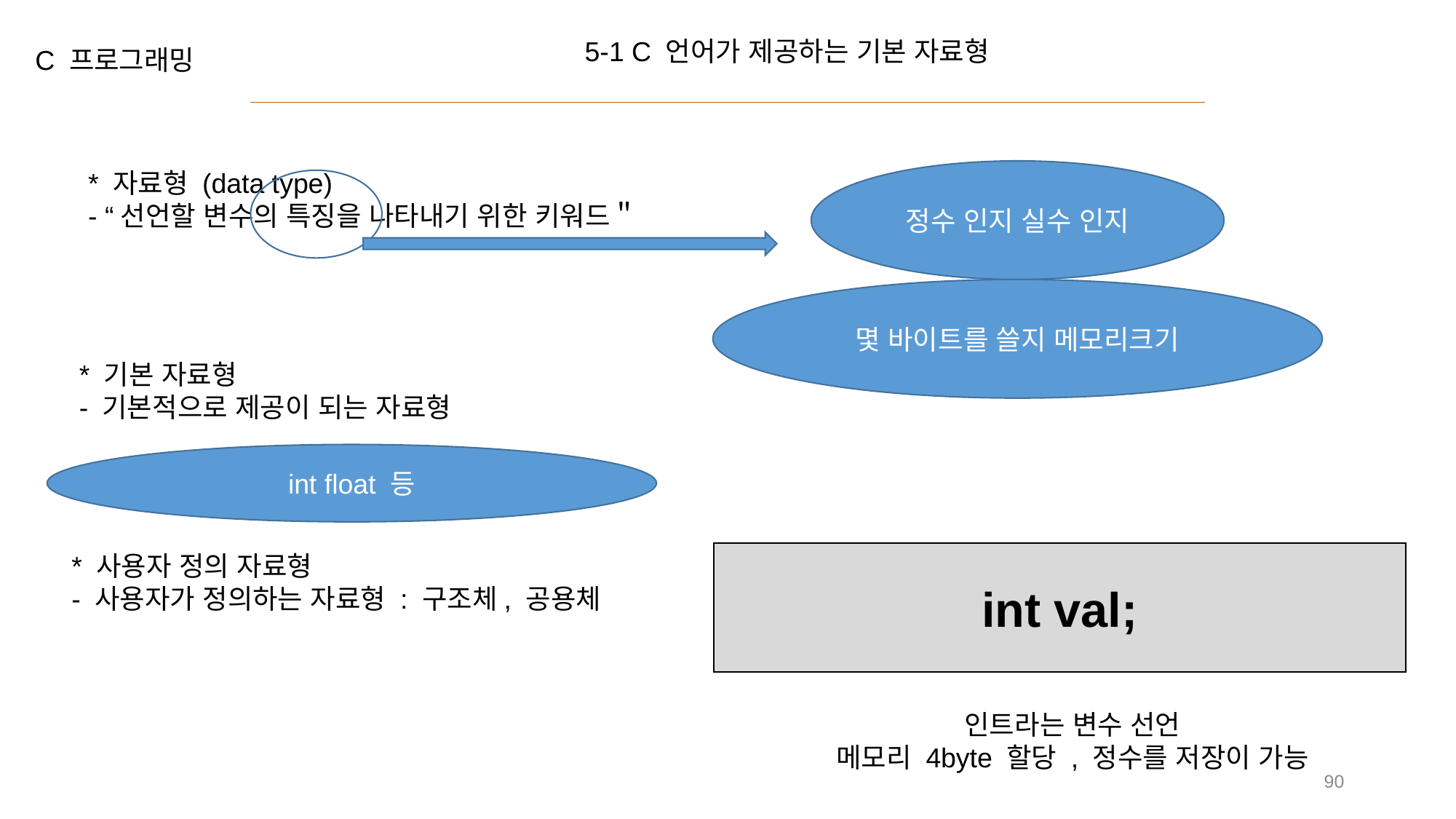

5-1 C 언어가 제공하는 기본 자료형
C 프로그래밍
* 자료형 (data type)
- “선언할 변수의 특징을 나타내기 위한 키워드＂
정수 인지 실수 인지

몇 바이트를 쓸지 메모리크기
* 기본 자료형
- 기본적으로 제공이 되는 자료형
int float 등
int val;
* 사용자 정의 자료형
- 사용자가 정의하는 자료형 : 구조체, 공용체
인트라는 변수 선언
메모리 4byte 할당 , 정수를 저장이 가능
90